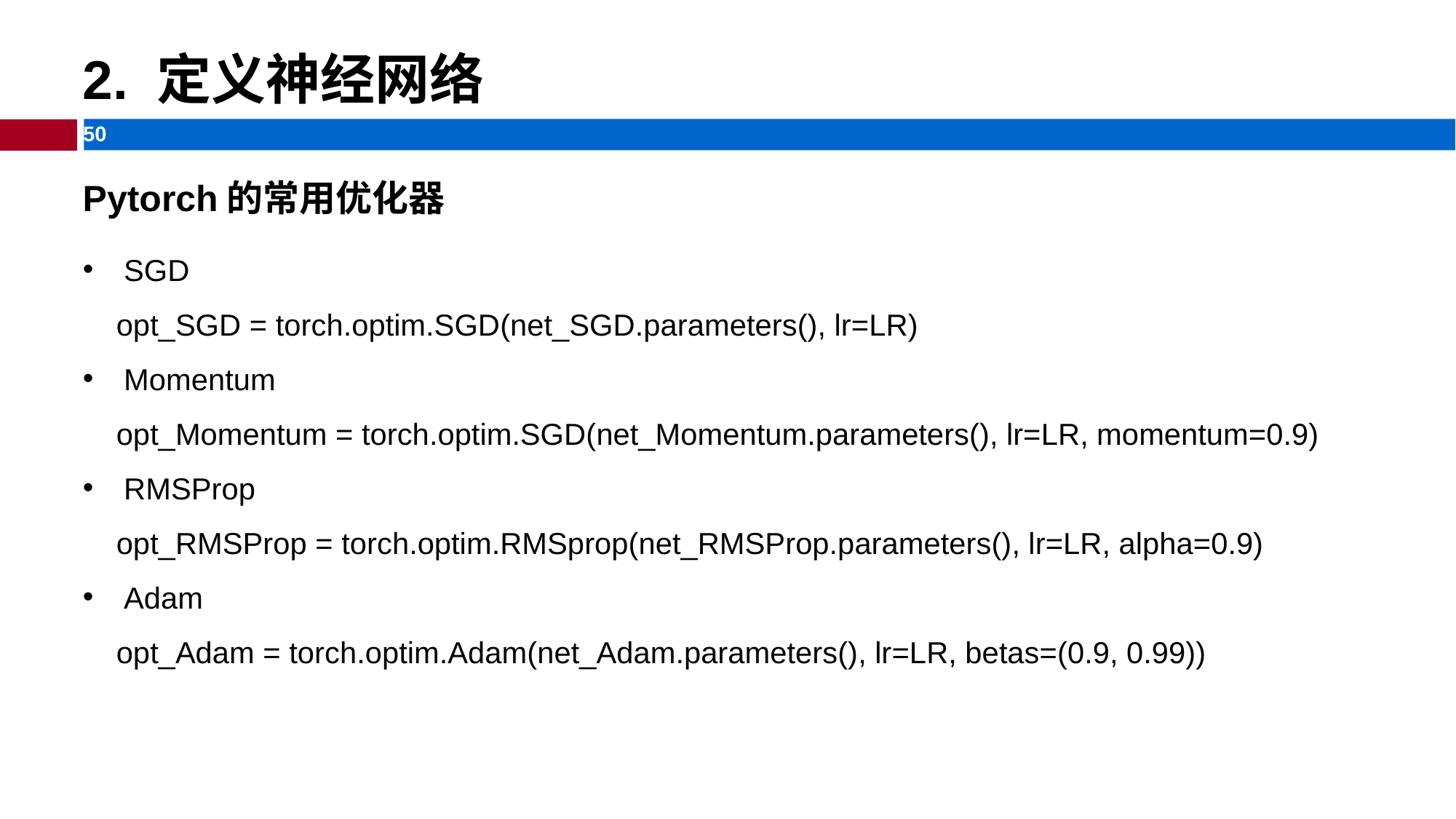

2. 定义神经网络
Pytorch的常用优化器
SGD
    opt_SGD = torch.optim.SGD(net_SGD.parameters(), lr=LR)
Momentum
    opt_Momentum = torch.optim.SGD(net_Momentum.parameters(), lr=LR, momentum=0.9)
RMSProp
    opt_RMSProp = torch.optim.RMSprop(net_RMSProp.parameters(), lr=LR, alpha=0.9)
Adam
    opt_Adam = torch.optim.Adam(net_Adam.parameters(), lr=LR, betas=(0.9, 0.99))